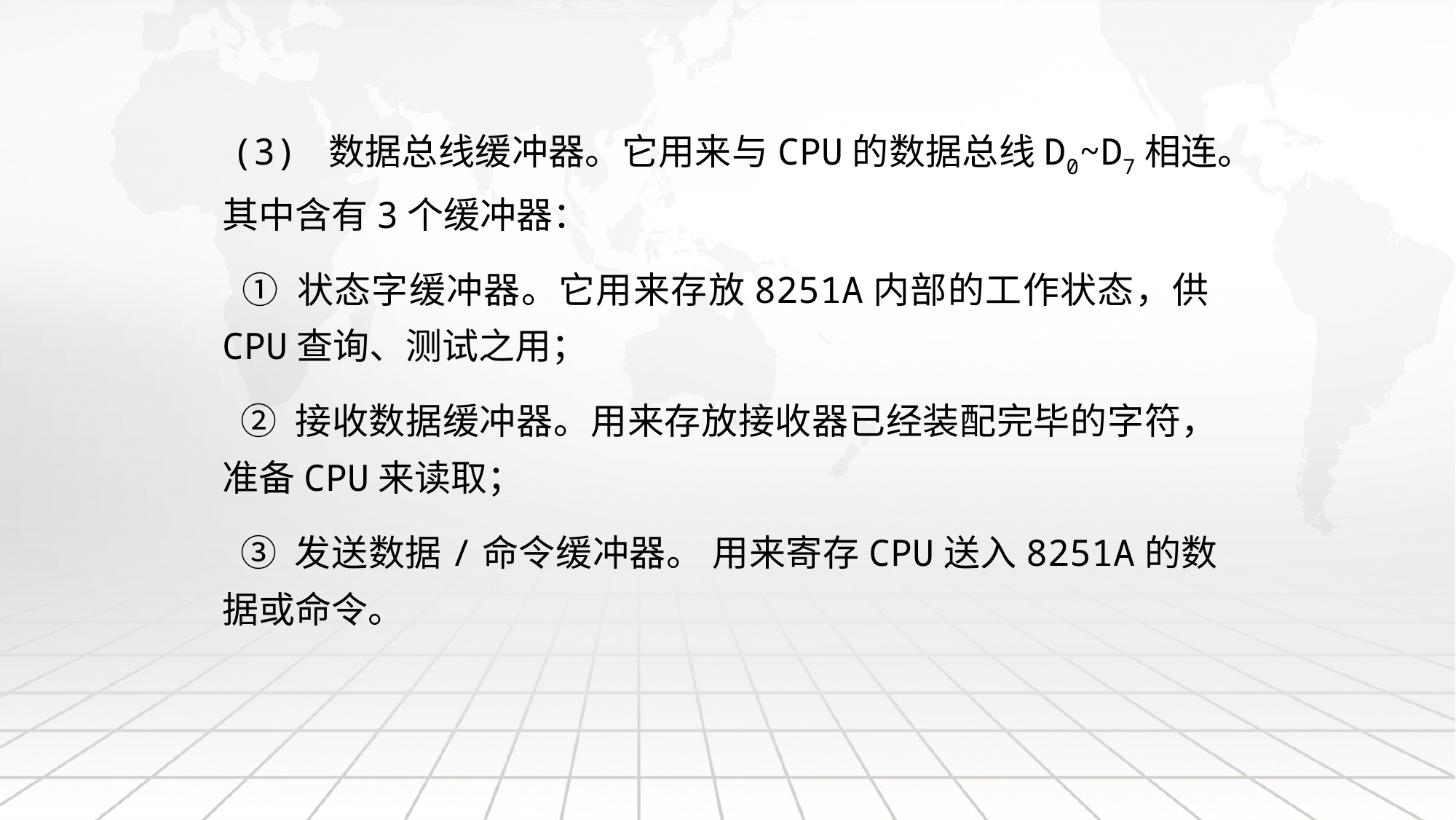

(3) 数据总线缓冲器。它用来与CPU的数据总线D0~D7相连。其中含有3个缓冲器：
  ① 状态字缓冲器。它用来存放8251A内部的工作状态，供CPU查询、测试之用；
  ② 接收数据缓冲器。用来存放接收器已经装配完毕的字符， 准备CPU来读取；
  ③ 发送数据/命令缓冲器。 用来寄存CPU送入8251A的数据或命令。